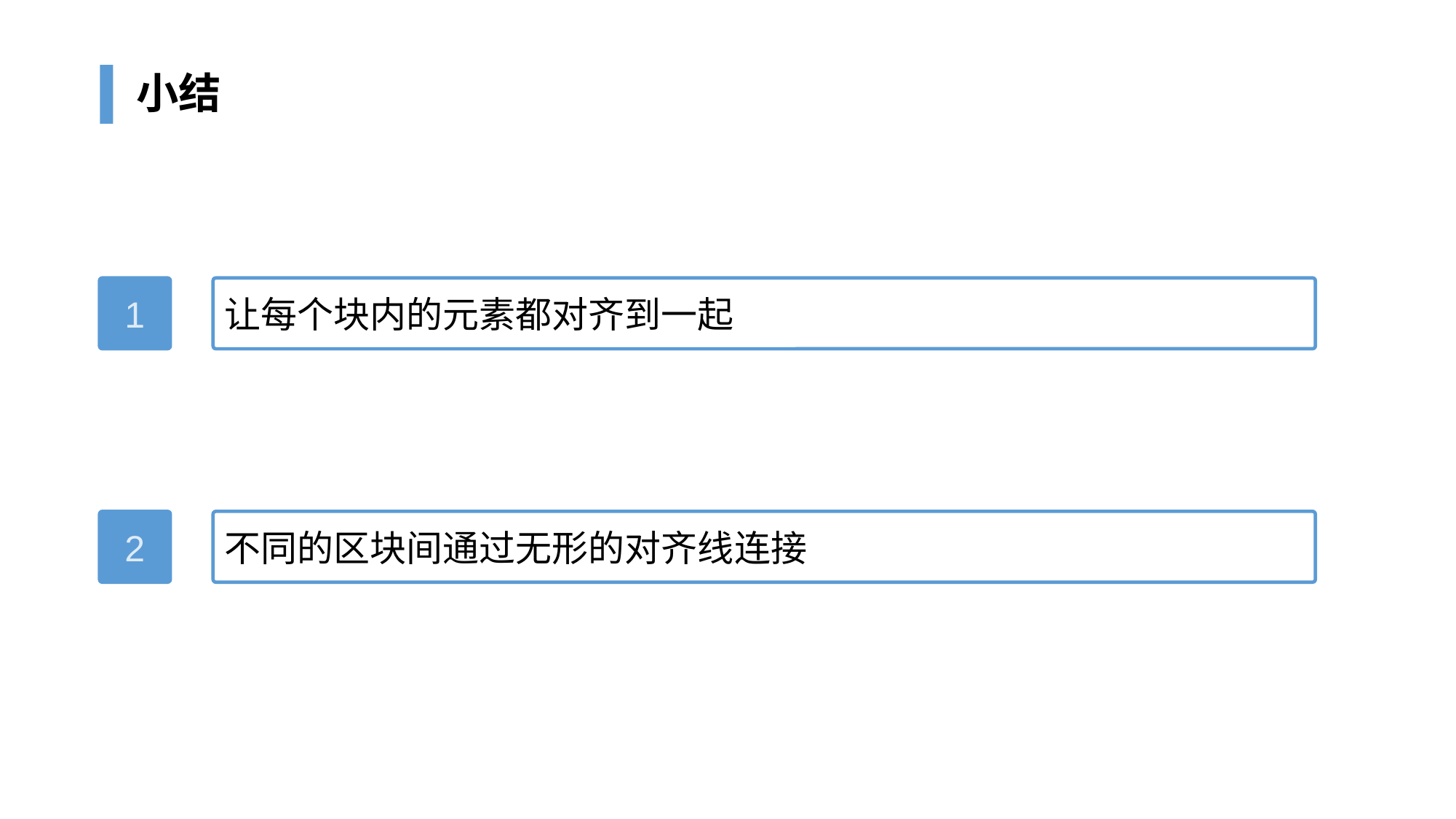

# 小结
1
让每个块内的元素都对齐到一起
2
不同的区块间通过无形的对齐线连接